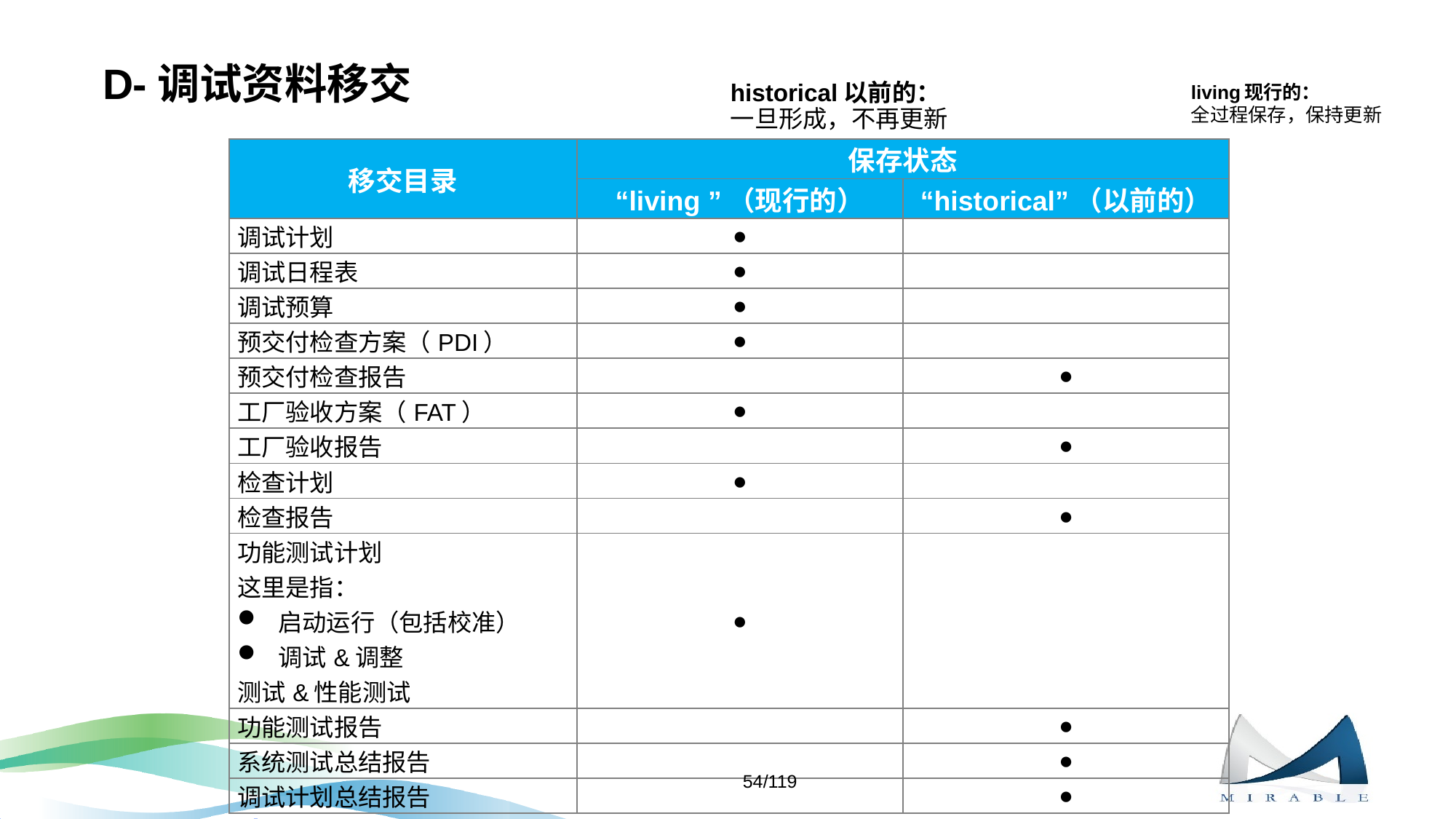

# D-调试资料移交
living现行的：
全过程保存，保持更新
historical以前的：
一旦形成，不再更新
| 移交目录 | 保存状态 |  |
| --- | --- | --- |
|  | “living ”（现行的） | “historical”（以前的） |
| 调试计划 | ● |  |
| 调试日程表 | ● |  |
| 调试预算 | ● |  |
| 预交付检查方案（PDI） | ● |  |
| 预交付检查报告 |  | ● |
| 工厂验收方案（FAT） | ● |  |
| 工厂验收报告 |  | ● |
| 检查计划 | ● |  |
| 检查报告 |  | ● |
| 功能测试计划 这里是指： 启动运行（包括校准） 调试&调整 测试&性能测试 | ● |  |
| 功能测试报告 |  | ● |
| 系统测试总结报告 |  | ● |
| 调试计划总结报告 |  | ● |
54/119